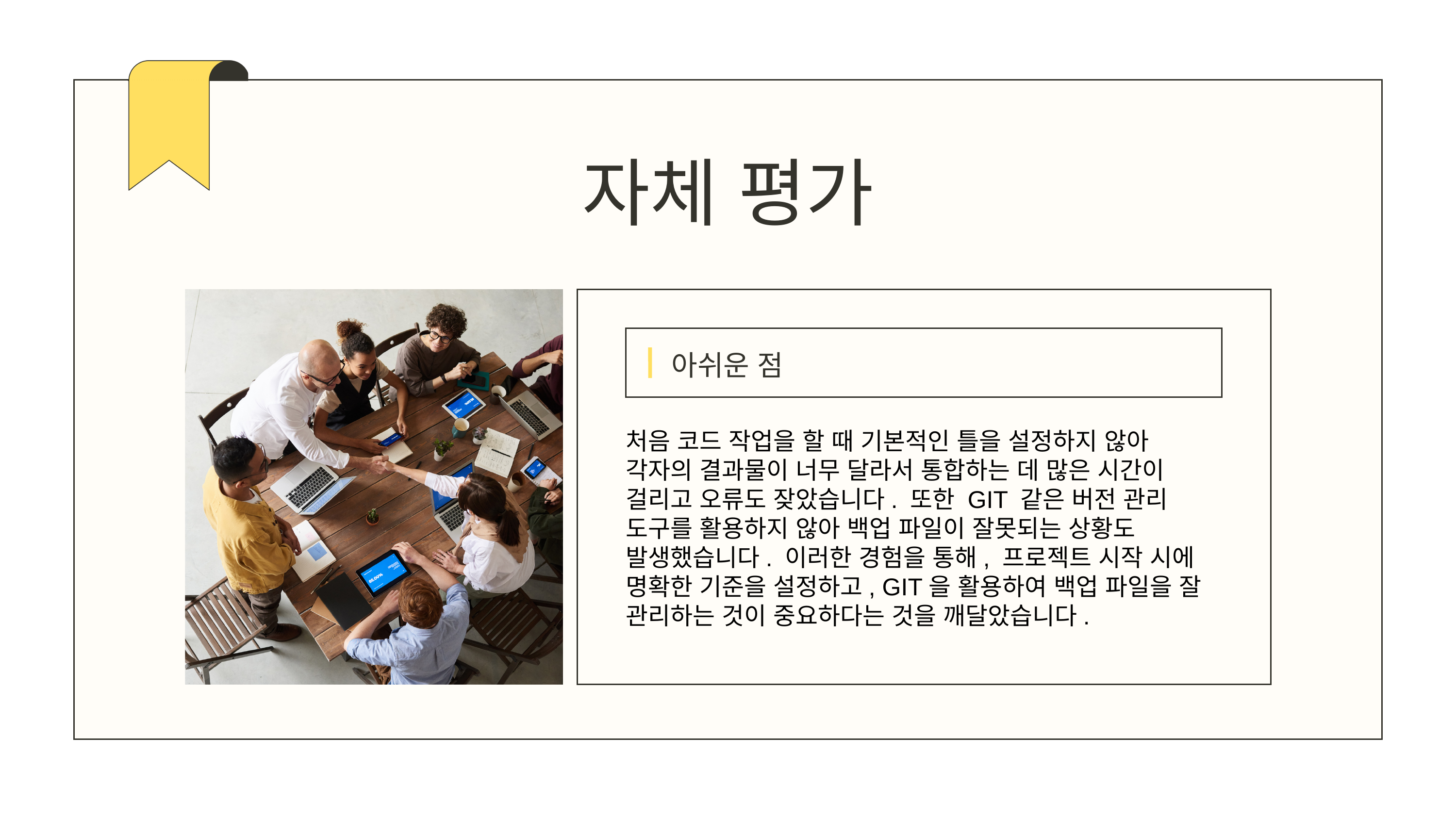

자체 평가

아쉬운 점

처음 코드 작업을 할 때 기본적인 틀을 설정하지 않아 각자의 결과물이 너무 달라서 통합하는 데 많은 시간이 걸리고 오류도 잦았습니다. 또한 GIT 같은 버전 관리 도구를 활용하지 않아 백업 파일이 잘못되는 상황도 발생했습니다. 이러한 경험을 통해, 프로젝트 시작 시에 명확한 기준을 설정하고, GIT을 활용하여 백업 파일을 잘 관리하는 것이 중요하다는 것을 깨달았습니다.